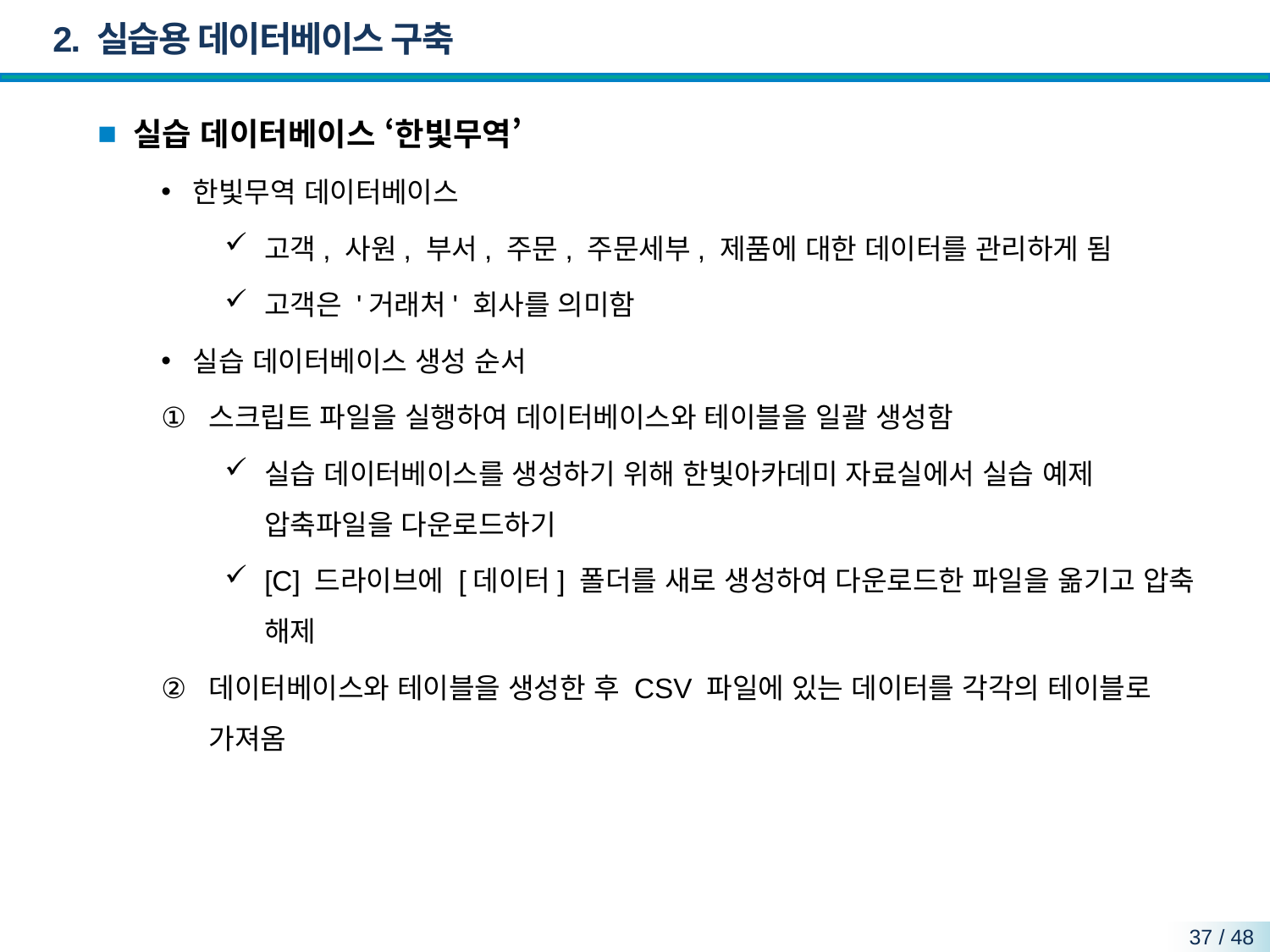

# 2. 실습용 데이터베이스 구축
실습 데이터베이스 ‘한빛무역’
한빛무역 데이터베이스
고객, 사원, 부서, 주문, 주문세부, 제품에 대한 데이터를 관리하게 됨
고객은 '거래처' 회사를 의미함
실습 데이터베이스 생성 순서
스크립트 파일을 실행하여 데이터베이스와 테이블을 일괄 생성함
실습 데이터베이스를 생성하기 위해 한빛아카데미 자료실에서 실습 예제 압축파일을 다운로드하기
[C] 드라이브에 [데이터] 폴더를 새로 생성하여 다운로드한 파일을 옮기고 압축 해제
데이터베이스와 테이블을 생성한 후 CSV 파일에 있는 데이터를 각각의 테이블로 가져옴